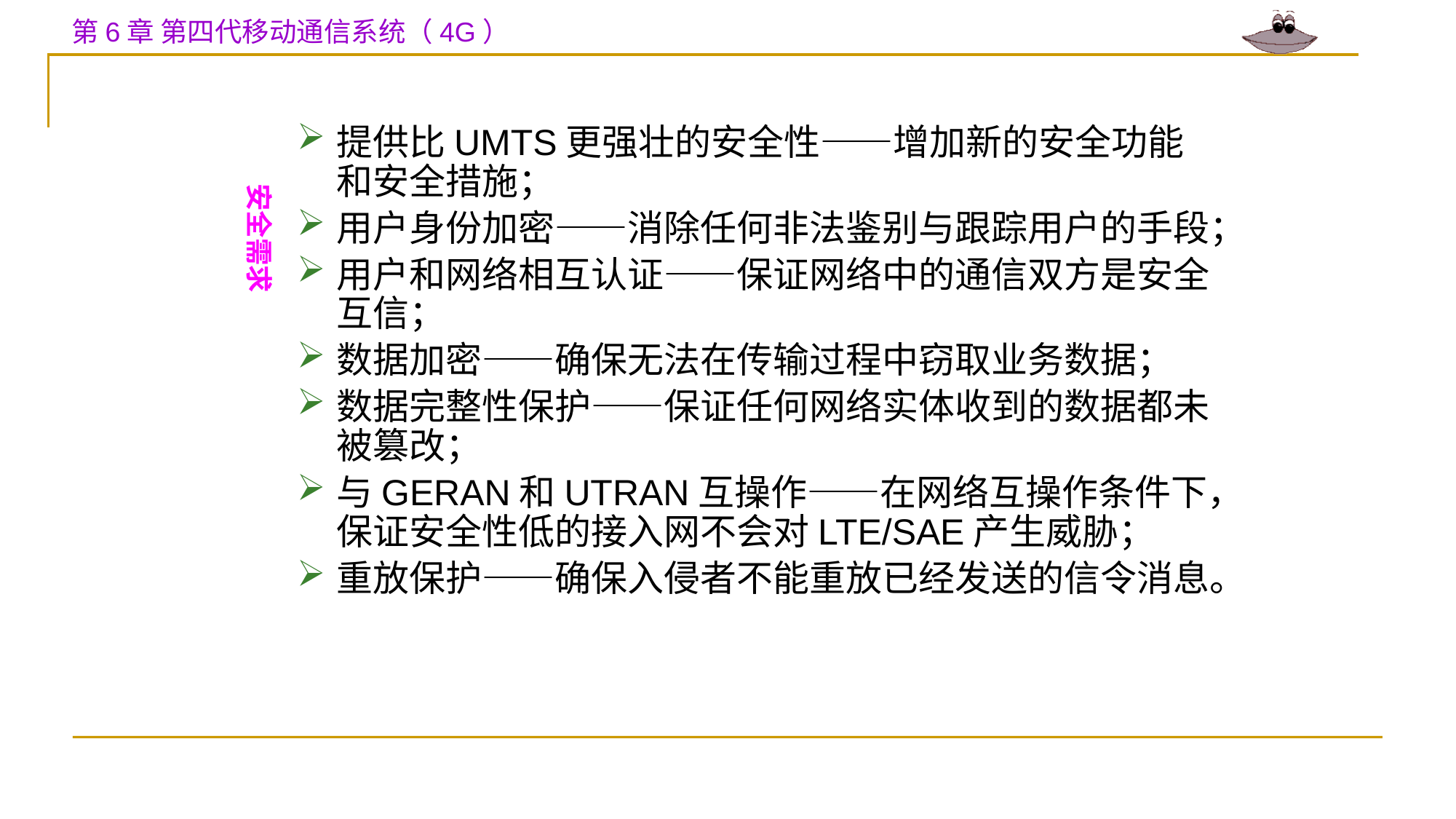

提供比UMTS更强壮的安全性——增加新的安全功能和安全措施；
用户身份加密——消除任何非法鉴别与跟踪用户的手段；
用户和网络相互认证——保证网络中的通信双方是安全互信；
数据加密——确保无法在传输过程中窃取业务数据；
数据完整性保护——保证任何网络实体收到的数据都未被篡改；
与GERAN和UTRAN互操作——在网络互操作条件下，保证安全性低的接入网不会对LTE/SAE产生威胁；
重放保护——确保入侵者不能重放已经发送的信令消息。
安全需求